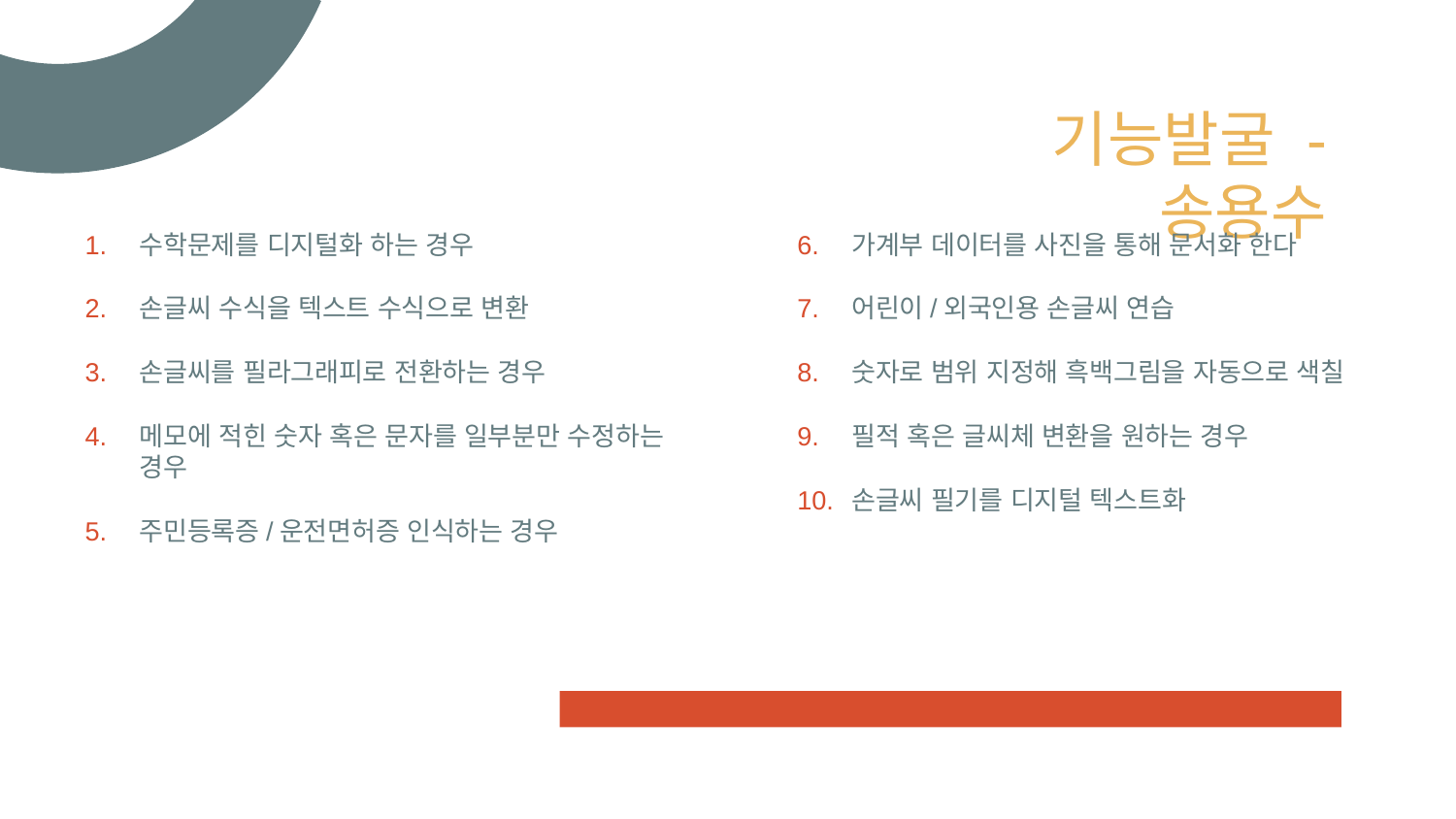

# 기능발굴 - 송용수
수학문제를 디지털화 하는 경우
손글씨 수식을 텍스트 수식으로 변환
손글씨를 필라그래피로 전환하는 경우
메모에 적힌 숫자 혹은 문자를 일부분만 수정하는 경우
주민등록증/운전면허증 인식하는 경우
가계부 데이터를 사진을 통해 문서화 한다
어린이/외국인용 손글씨 연습
숫자로 범위 지정해 흑백그림을 자동으로 색칠
필적 혹은 글씨체 변환을 원하는 경우
손글씨 필기를 디지털 텍스트화